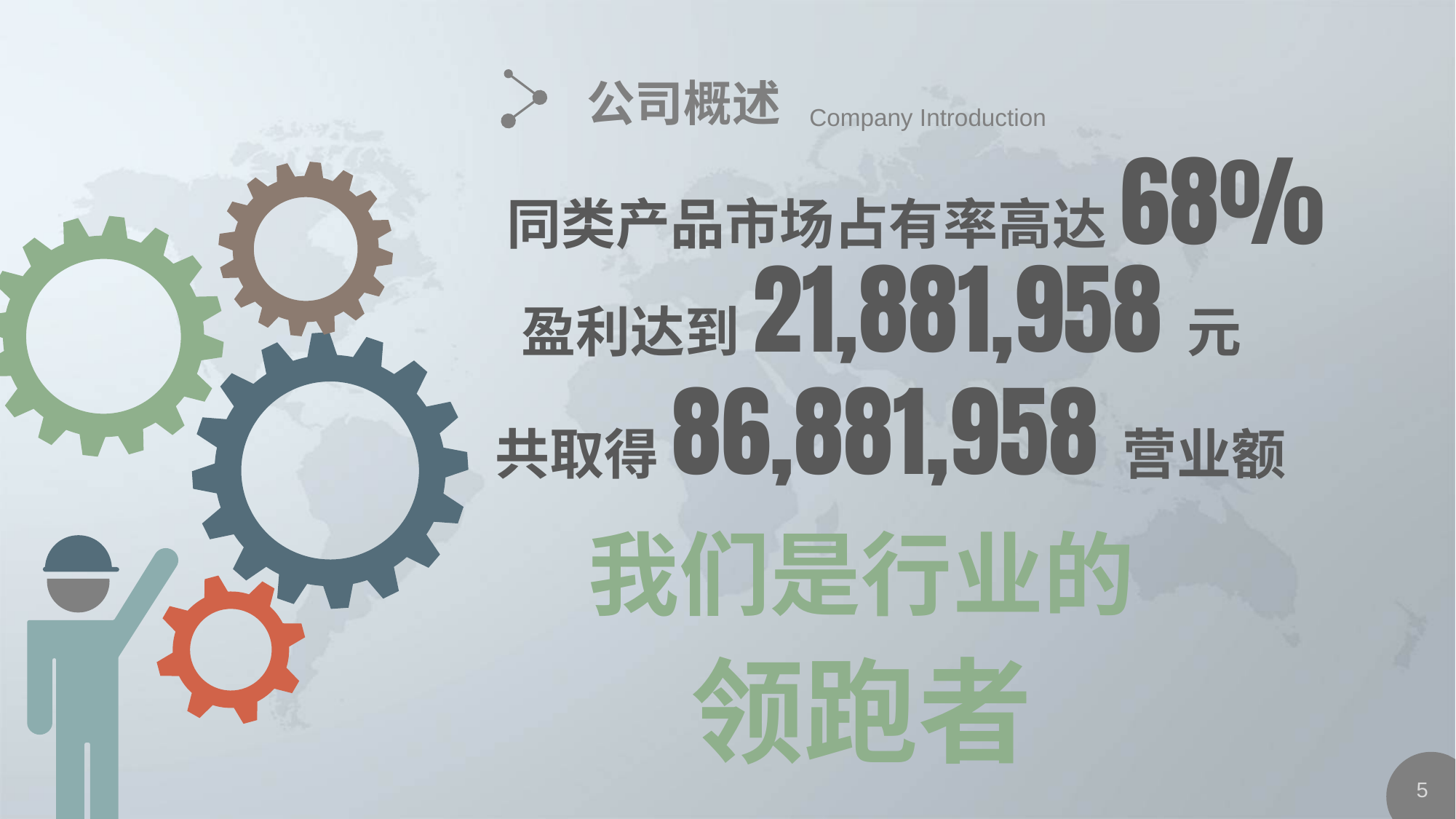

公司概述
Company Introduction
同类产品市场占有率高达68%

盈利达到21,881,958元

共取得86,881,958营业额
我们是行业的
领跑者